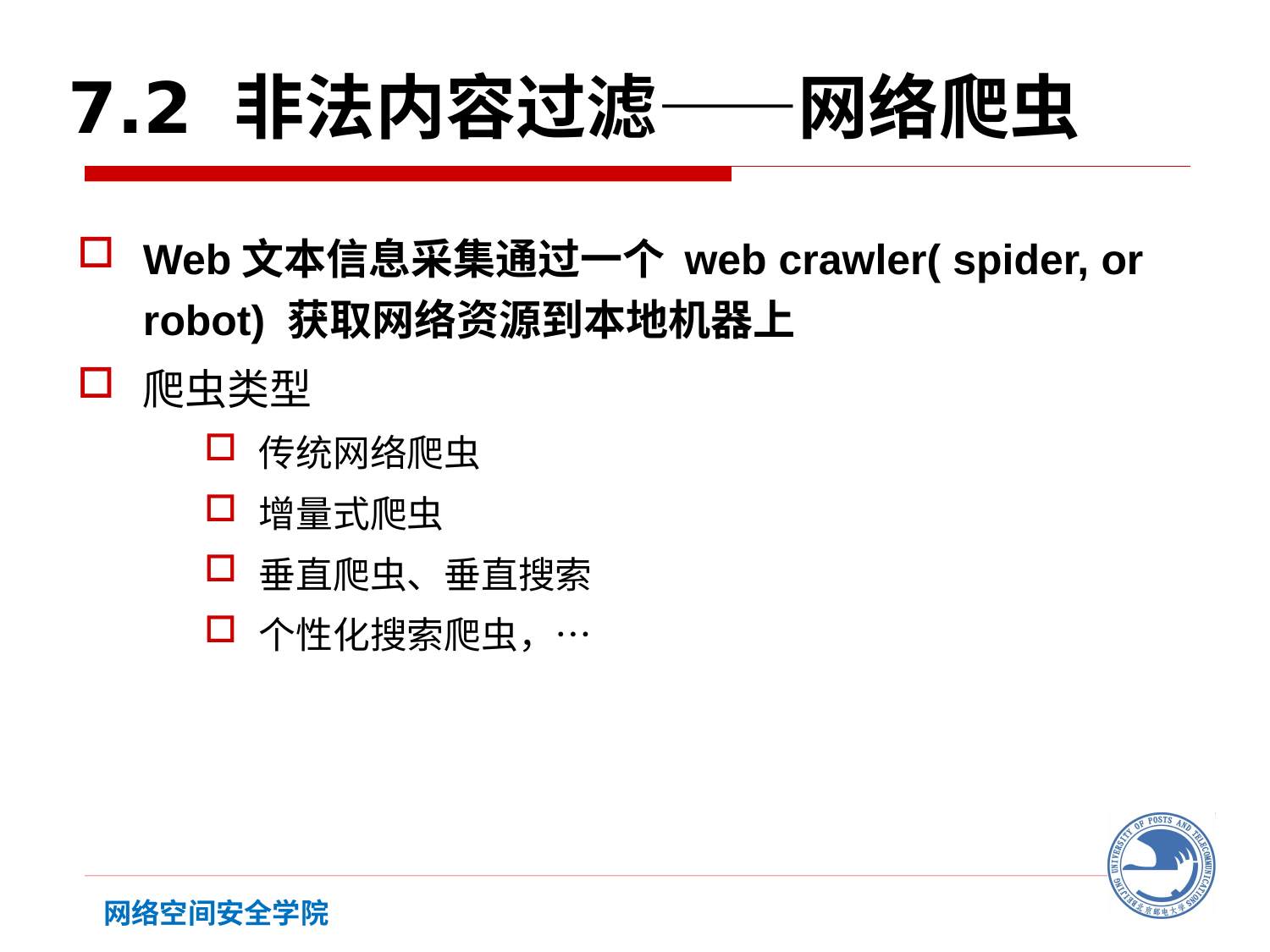

7.2 非法内容过滤——网络爬虫
Web文本信息采集通过一个 web crawler( spider, or robot) 获取网络资源到本地机器上
爬虫类型
传统网络爬虫
增量式爬虫
垂直爬虫、垂直搜索
个性化搜索爬虫，…

26